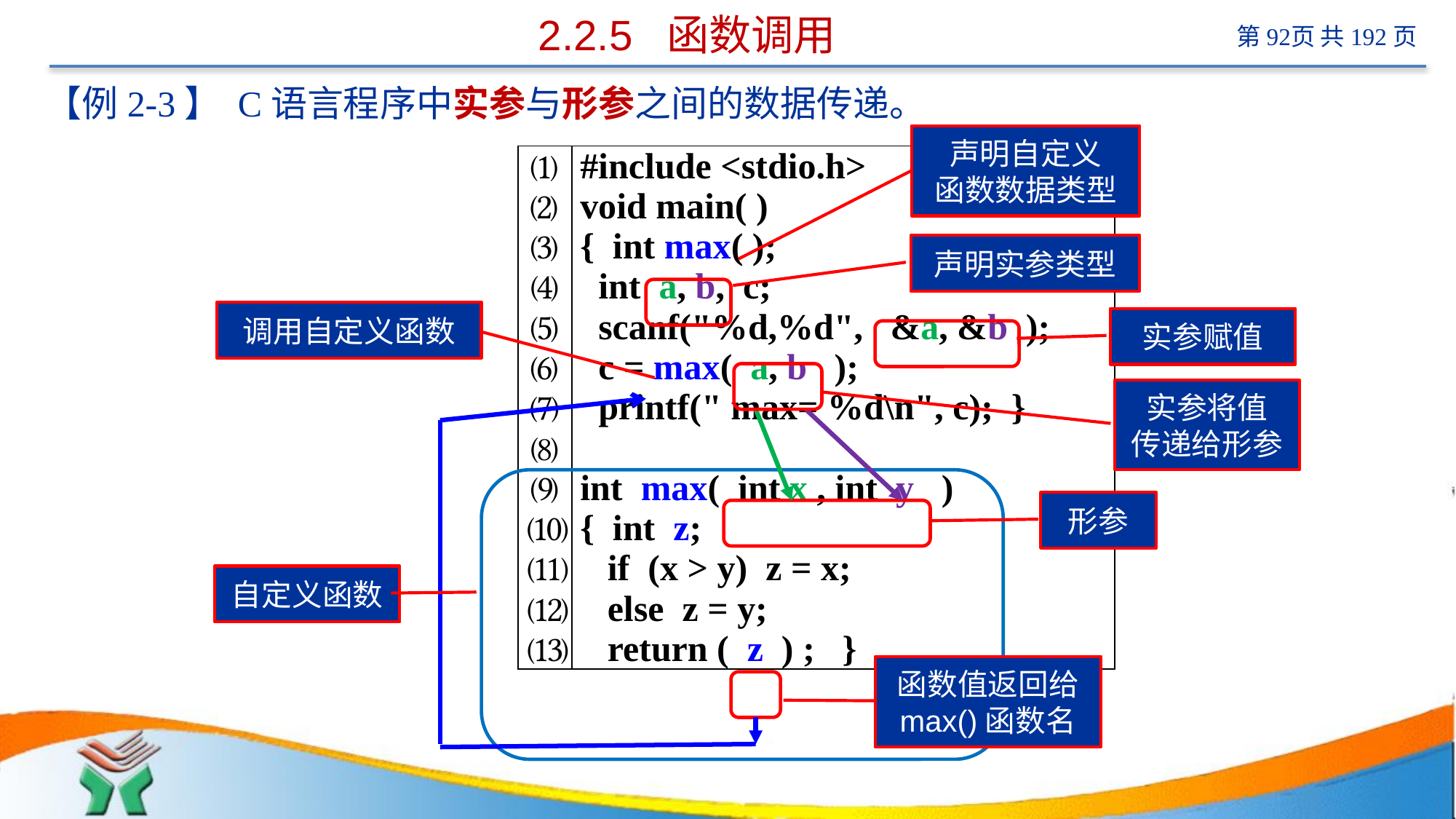

# 2.2.5  函数调用
【例2-3】 C语言程序中实参与形参之间的数据传递。

声明自定义
函数数据类型
声明实参类型

调用自定义函数
实参赋值

实参将值
传递给形参

形参

自定义函数
函数值返回给
max()函数名

| ⑴⑵⑶⑷⑸⑹⑺⑻⑼⑽⑾⑿⒀ | #include <stdio.h> void main( ) { int max( ); int a, b, c; scanf("%d,%d", &a, &b ); c = max( a, b ); printf(" max= %d\n", c); } int max( int x , int y ) { int z; if (x > y) z = x; else z = y; return ( z ) ; } |  |
| --- | --- | --- |